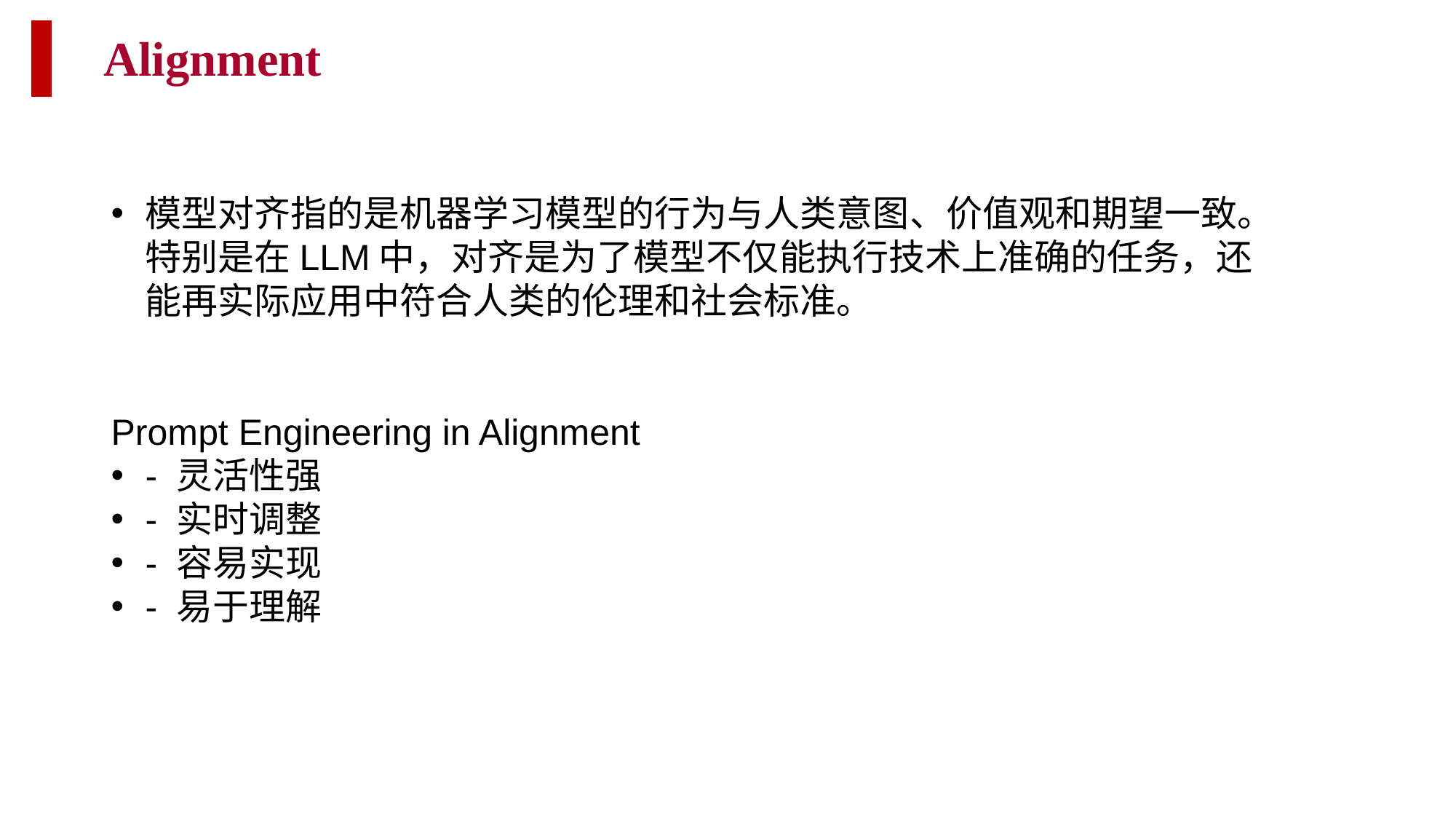

Alignment

模型对齐指的是机器学习模型的行为与人类意图、价值观和期望一致。特别是在LLM中，对齐是为了模型不仅能执行技术上准确的任务，还能再实际应用中符合人类的伦理和社会标准。

Prompt Engineering in Alignment
- 灵活性强
- 实时调整
- 容易实现
- 易于理解